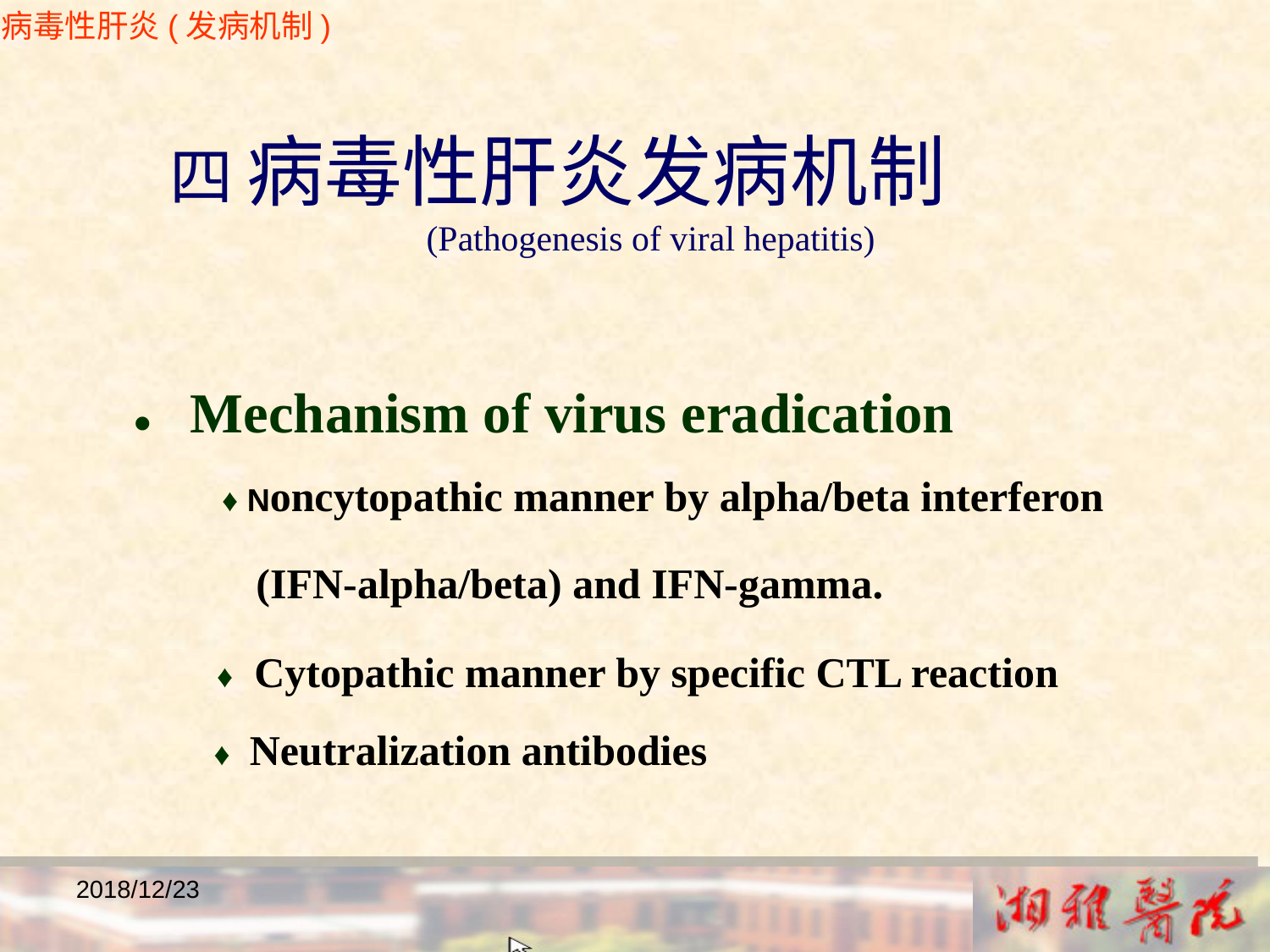

病毒性肝炎(发病机制)
    四 病毒性肝炎发病机制
                                     (Pathogenesis of viral hepatitis)

    ●  Mechanism of virus eradication
              ♦ Noncytopathic manner by alpha/beta interferon
               (IFN-alpha/beta) and IFN-gamma.
          ♦  Cytopathic manner by specific CTL reaction
           ♦  Neutralization antibodies

2018/12/23